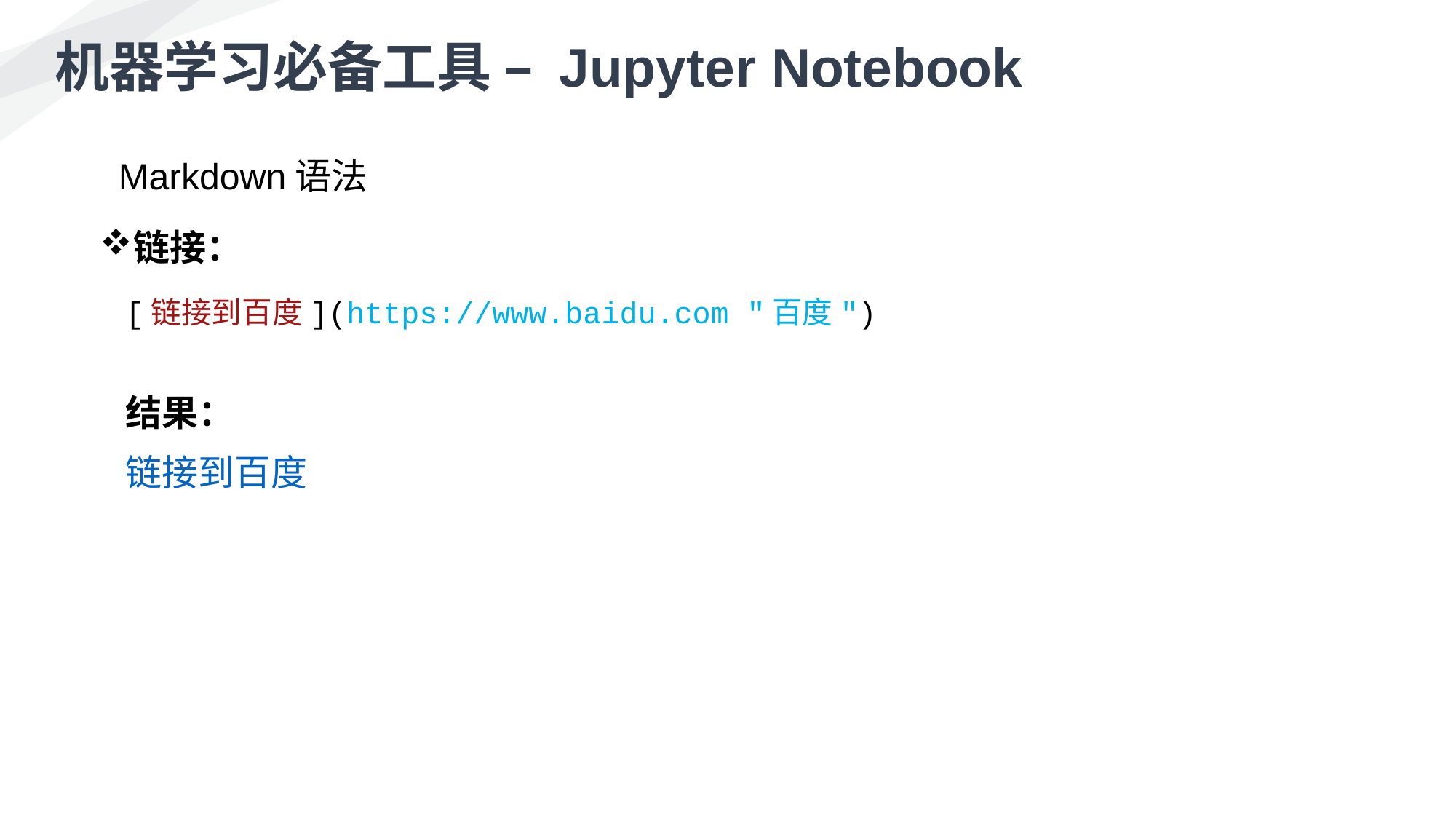

机器学习必备工具 – Jupyter Notebook
Markdown语法
链接：
[链接到百度](https://www.baidu.com "百度")

结果：
链接到百度